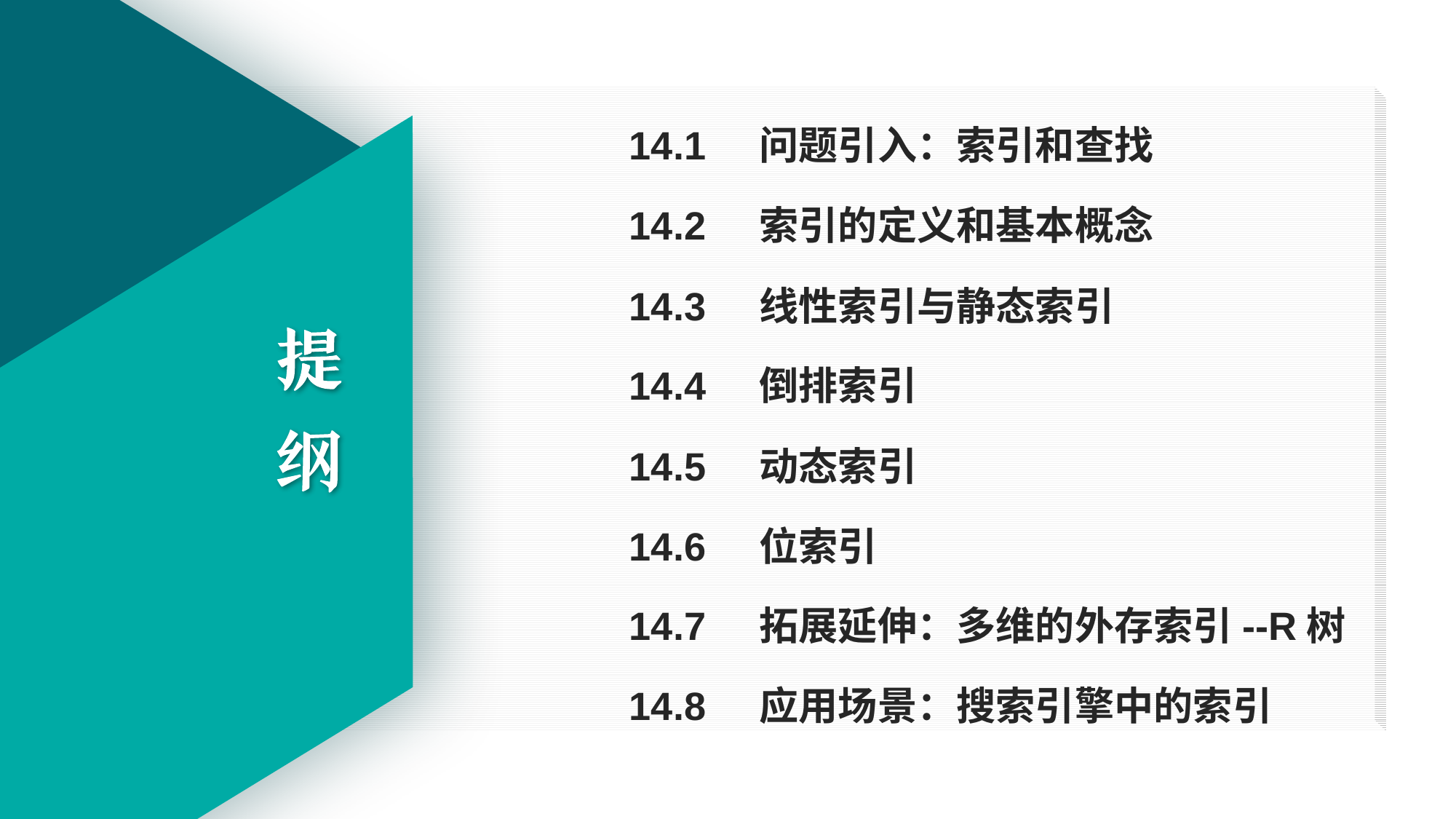

14.1    问题引入：索引和查找
14.2    索引的定义和基本概念
14.3    线性索引与静态索引
14.4    倒排索引
14.5    动态索引
14.6    位索引
14.7    拓展延伸：多维的外存索引--R树
14.8    应用场景：搜索引擎中的索引